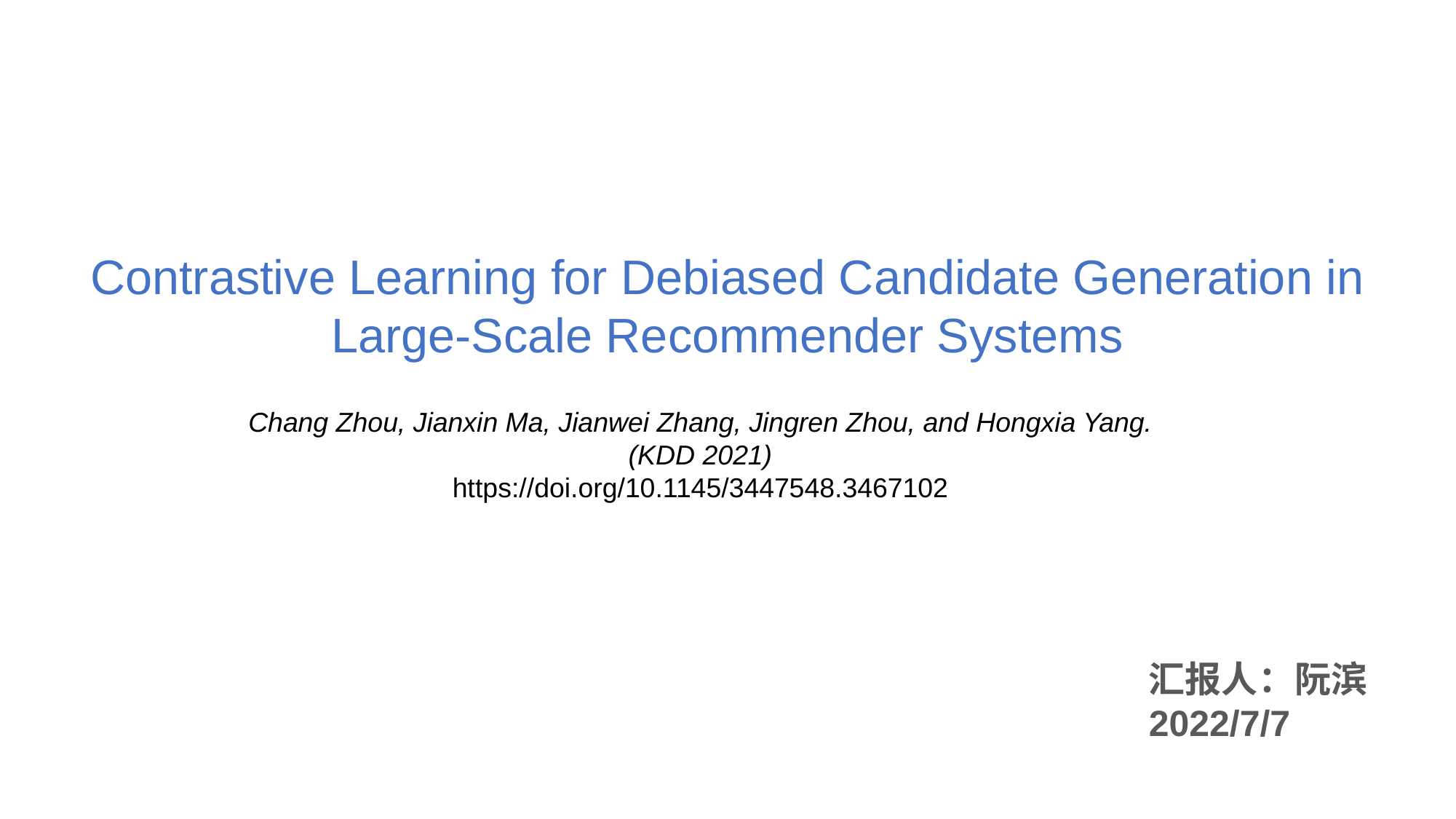

Contrastive Learning for Debiased Candidate Generation in
Large-Scale Recommender Systems
Chang Zhou, Jianxin Ma, Jianwei Zhang, Jingren Zhou, and Hongxia Yang.(KDD 2021)
https://doi.org/10.1145/3447548.3467102
汇报人：阮滨
2022/7/7